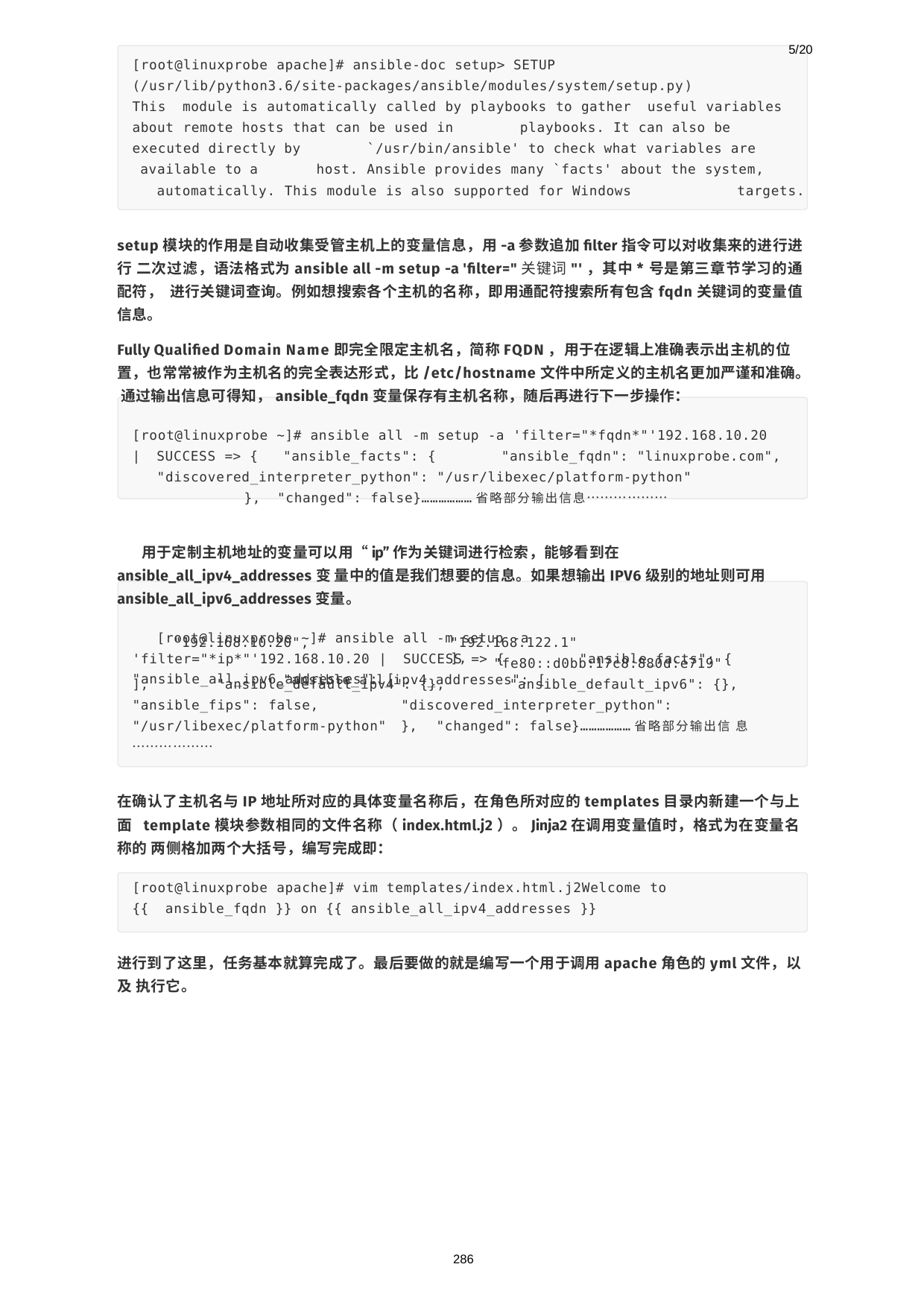

5/20
[root@linuxprobe apache]# ansible-doc setup> SETUP
(/usr/lib/python3.6/site-packages/ansible/modules/system/setup.py)	This  module is automatically called by playbooks to gather	useful variables  about remote hosts that can be used in	playbooks. It can also be

executed directly by  available to a
`/usr/bin/ansible' to check what variables are  host. Ansible provides many `facts' about the system,
automatically. This module is also supported for Windows	targets.

setup模块的作用是自动收集受管主机上的变量信息，用-a参数追加filter指令可以对收集来的进行进行 二次过滤，语法格式为ansible all -m setup -a 'filter="关键词"'，其中*号是第三章节学习的通配符，  进行关键词查询。例如想搜索各个主机的名称，即用通配符搜索所有包含fqdn关键词的变量值信息。
Fully Qualified Domain Name即完全限定主机名，简称FQDN，用于在逻辑上准确表示出主机的位 置，也常常被作为主机名的完全表达形式，比/etc/hostname文件中所定义的主机名更加严谨和准确。 通过输出信息可得知，ansible_fqdn变量保存有主机名称，随后再进行下一步操作：

[root@linuxprobe ~]# ansible all -m setup -a 'filter="*fqdn*"'192.168.10.20 |  SUCCESS => {	"ansible_facts": {	"ansible_fqdn": "linuxprobe.com",
"discovered_interpreter_python": "/usr/libexec/platform-python"	},  "changed": false}………………省略部分输出信息………………

用于定制主机地址的变量可以用“ip”作为关键词进行检索，能够看到在ansible_all_ipv4_addresses变 量中的值是我们想要的信息。如果想输出IPV6级别的地址则可用ansible_all_ipv6_addresses变量。

[root@linuxprobe ~]# ansible all -m setup -a 'filter="*ip*"'192.168.10.20 |  SUCCESS => {	"ansible_facts": {	"ansible_all_ipv4_addresses": [

"192.168.10.20",	"192.168.122.1"	],
"ansible_all_ipv6_addresses": [
"fe80::d0bb:17c8:880d:e719"
"ansible_default_ipv6": {},
],	"ansible_default_ipv4": {},
"ansible_fips": false,	"discovered_interpreter_python":  "/usr/libexec/platform-python"	},	"changed": false}………………省略部分输出信 息………………

在确认了主机名与IP地址所对应的具体变量名称后，在角色所对应的templates目录内新建一个与上面  template模块参数相同的文件名称（index.html.j2）。Jinja2在调用变量值时，格式为在变量名称的 两侧格加两个大括号，编写完成即：

[root@linuxprobe apache]# vim templates/index.html.j2Welcome to {{  ansible_fqdn }} on {{ ansible_all_ipv4_addresses }}

进行到了这里，任务基本就算完成了。最后要做的就是编写一个用于调用apache角色的yml文件，以及 执行它。

286